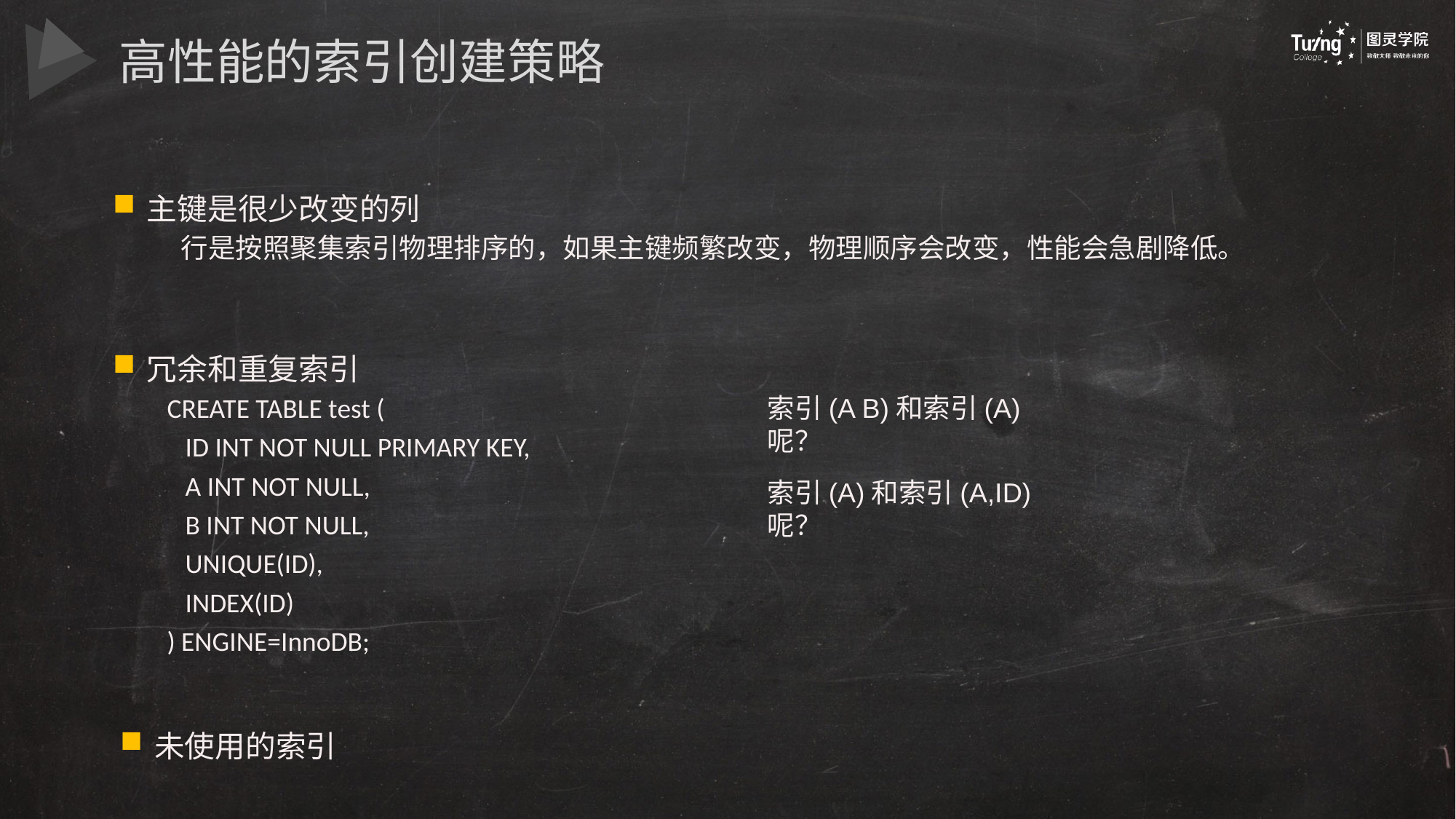

高性能的索引创建策略
主键是很少改变的列
行是按照聚集索引物理排序的，如果主键频繁改变，物理顺序会改变，性能会急剧降低。
冗余和重复索引
CREATE TABLE test (
ID INT NOT NULL PRIMARY KEY,
A INT NOT NULL,
B INT NOT NULL,
UNIQUE(ID),
INDEX(ID)
) ENGINE=InnoDB;
索引(A B)和索引(A)呢？
索引(A)和索引(A,ID)呢？
未使用的索引